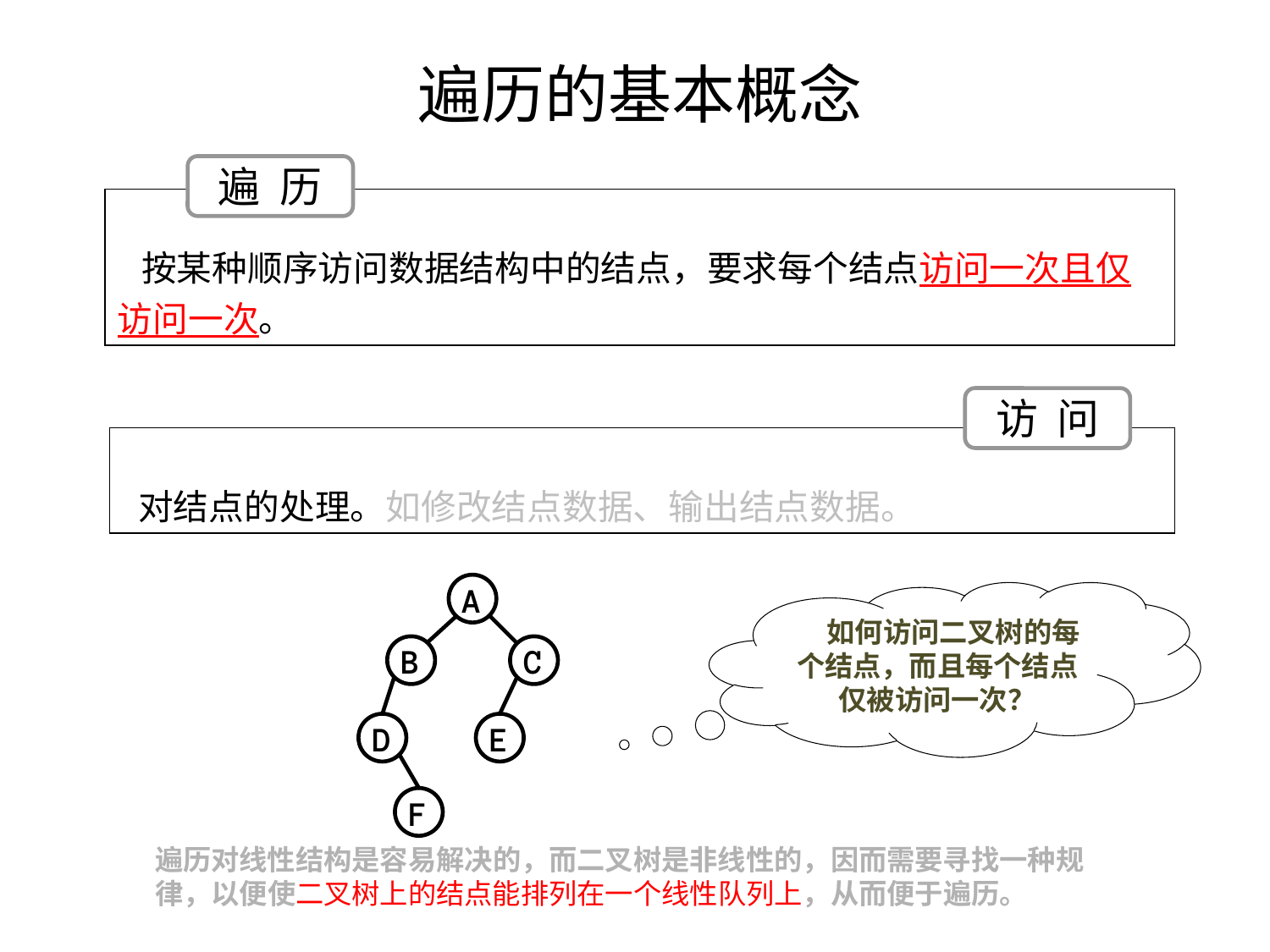

# 遍历的基本概念
遍  历

  按某种顺序访问数据结构中的结点，要求每个结点访问一次且仅访问一次。
访  问

 对结点的处理。如修改结点数据、输出结点数据。
A
B
C
D
E
F
    如何访问二叉树的每个结点，而且每个结点仅被访问一次？
遍历对线性结构是容易解决的，而二叉树是非线性的，因而需要寻找一种规律，以便使二叉树上的结点能排列在一个线性队列上，从而便于遍历。
91